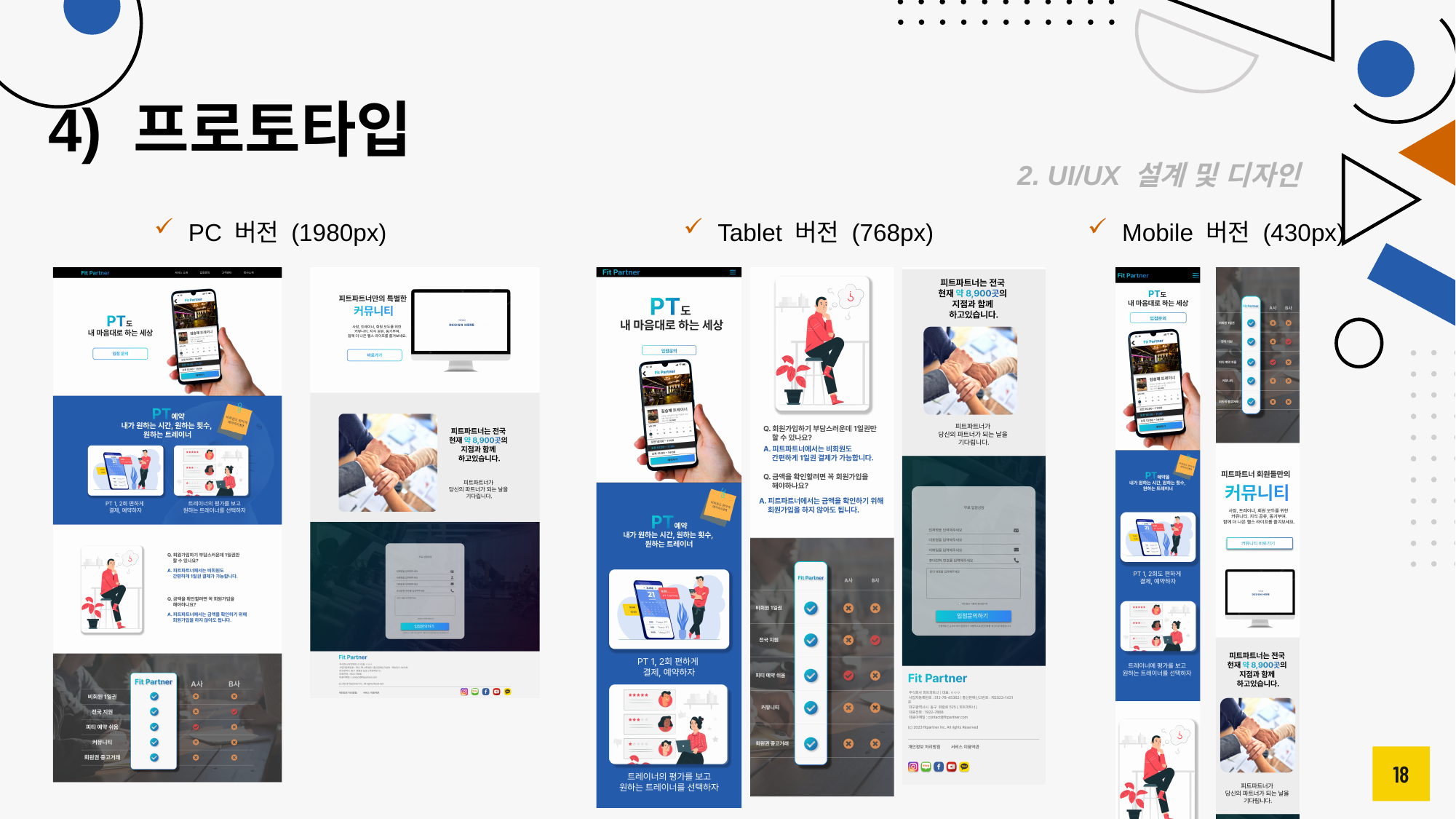

# 4) 프로토타입
2. UI/UX 설계 및 디자인
18